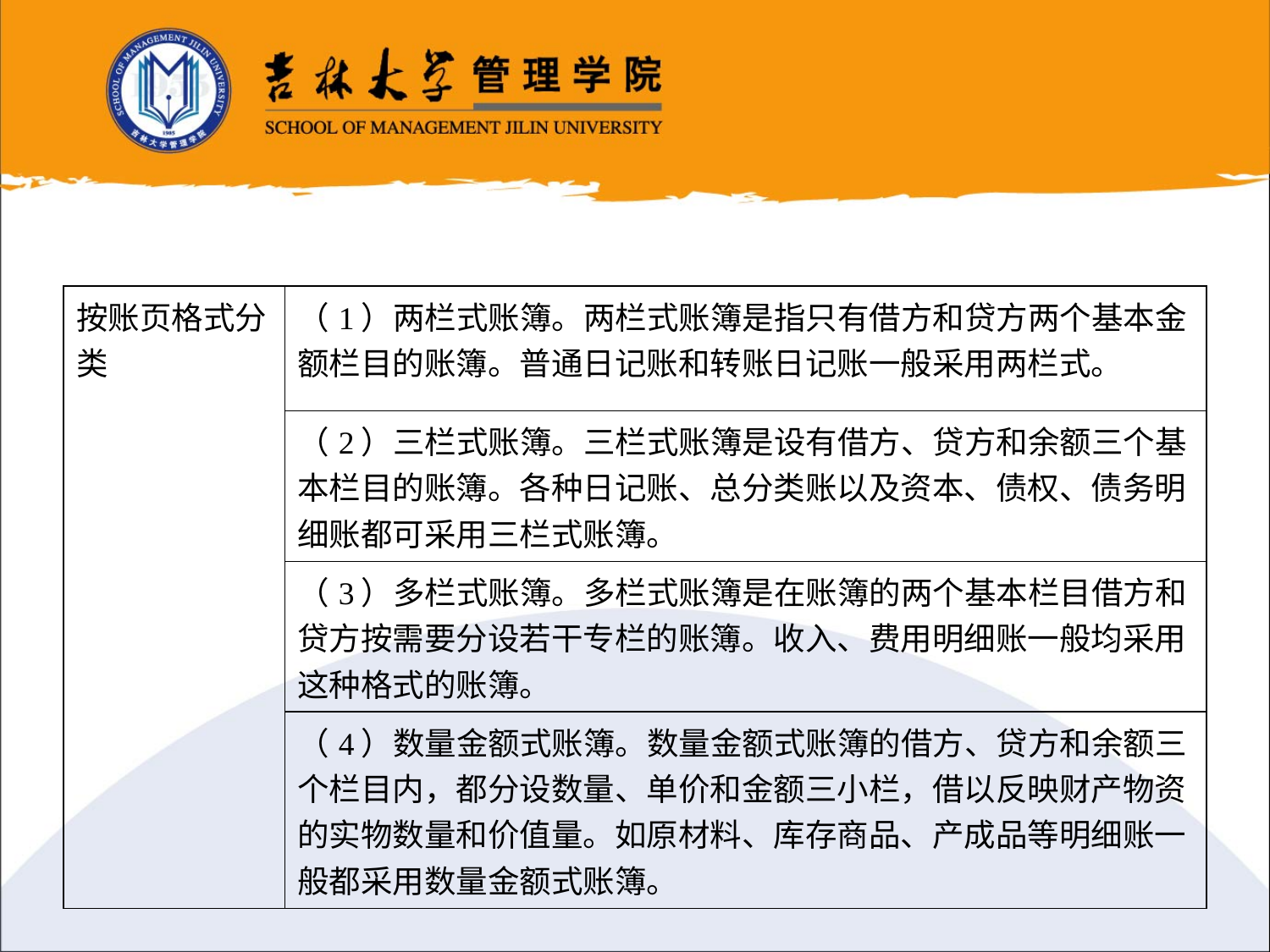

| 按账页格式分类 | （1）两栏式账簿。两栏式账簿是指只有借方和贷方两个基本金额栏目的账簿。普通日记账和转账日记账一般采用两栏式。 |
| --- | --- |
|  | （2）三栏式账簿。三栏式账簿是设有借方、贷方和余额三个基本栏目的账簿。各种日记账、总分类账以及资本、债权、债务明细账都可采用三栏式账簿。 |
|  | （3）多栏式账簿。多栏式账簿是在账簿的两个基本栏目借方和贷方按需要分设若干专栏的账簿。收入、费用明细账一般均采用这种格式的账簿。 |
|  | （4）数量金额式账簿。数量金额式账簿的借方、贷方和余额三个栏目内，都分设数量、单价和金额三小栏，借以反映财产物资的实物数量和价值量。如原材料、库存商品、产成品等明细账一般都采用数量金额式账簿。 |
125